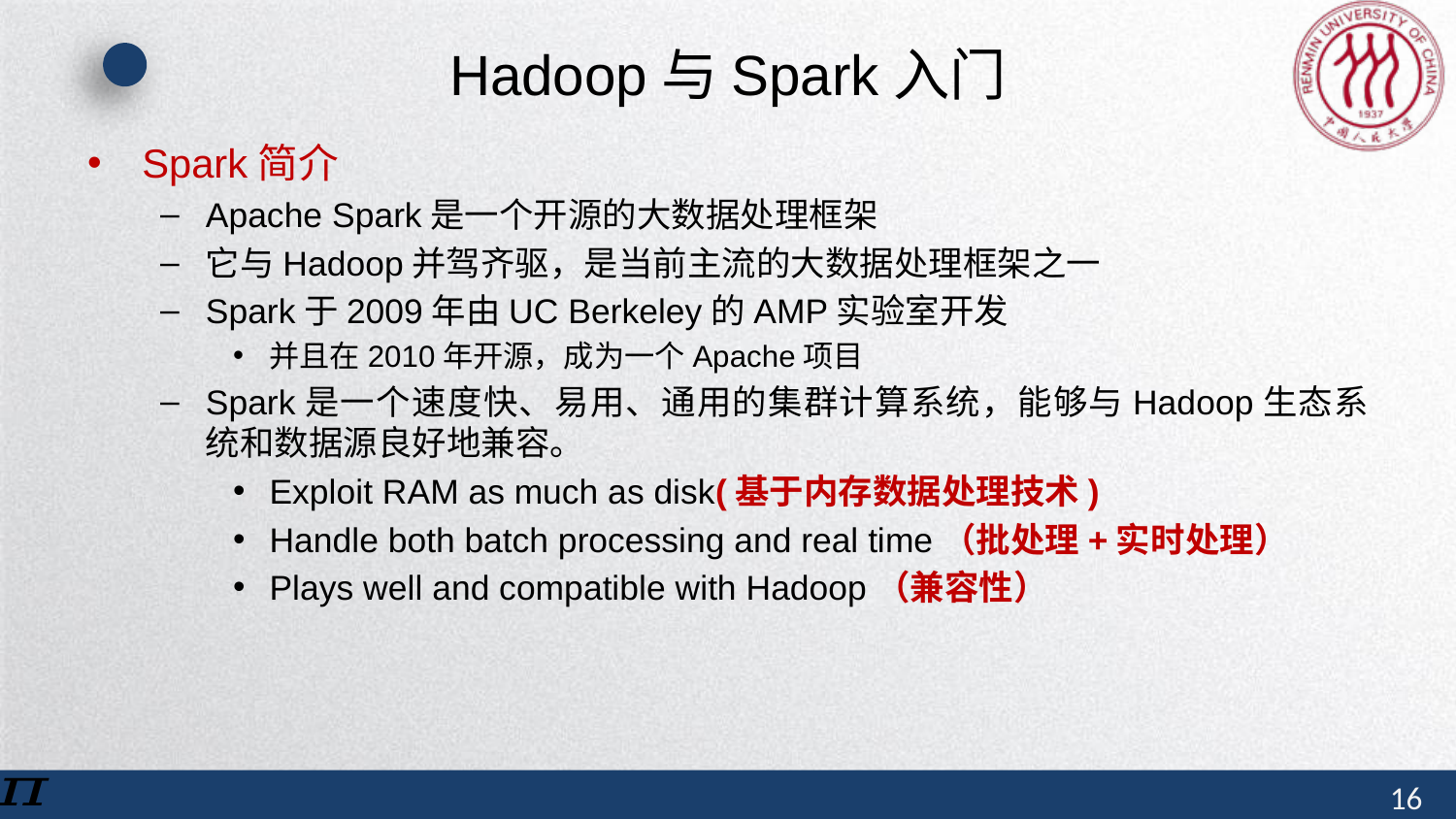

# Hadoop与Spark入门
Spark简介
Apache Spark是一个开源的大数据处理框架
它与Hadoop并驾齐驱，是当前主流的大数据处理框架之一
Spark于2009年由UC Berkeley的AMP实验室开发
并且在2010年开源，成为一个Apache项目
Spark是一个速度快、易用、通用的集群计算系统，能够与Hadoop生态系统和数据源良好地兼容。
Exploit RAM as much as disk(基于内存数据处理技术)
Handle both batch processing and real time（批处理+实时处理）
Plays well and compatible with Hadoop（兼容性）